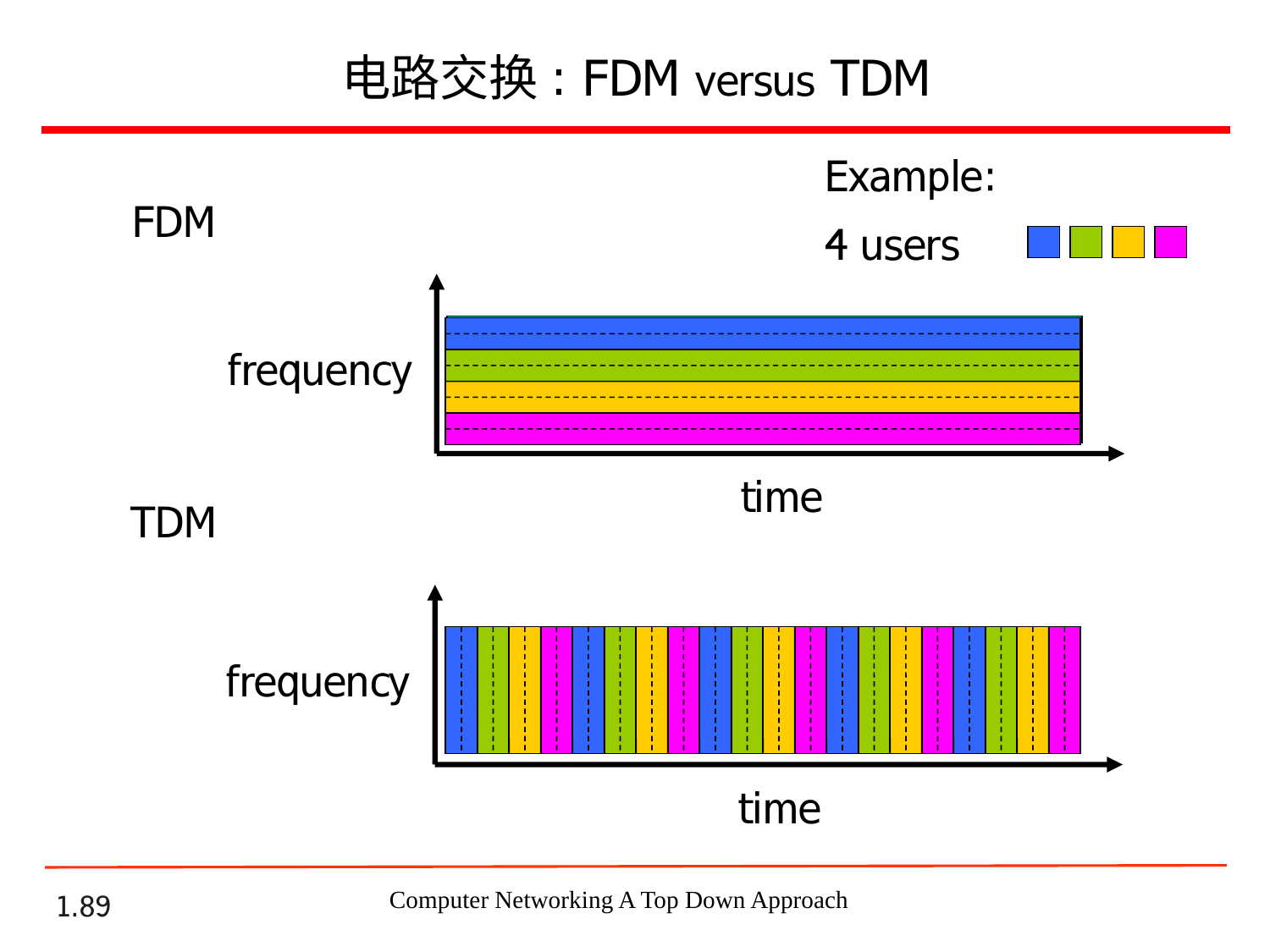

# 电路交换: FDM versus TDM
Example:
4 users

FDM

frequency

time

TDM

frequency

time